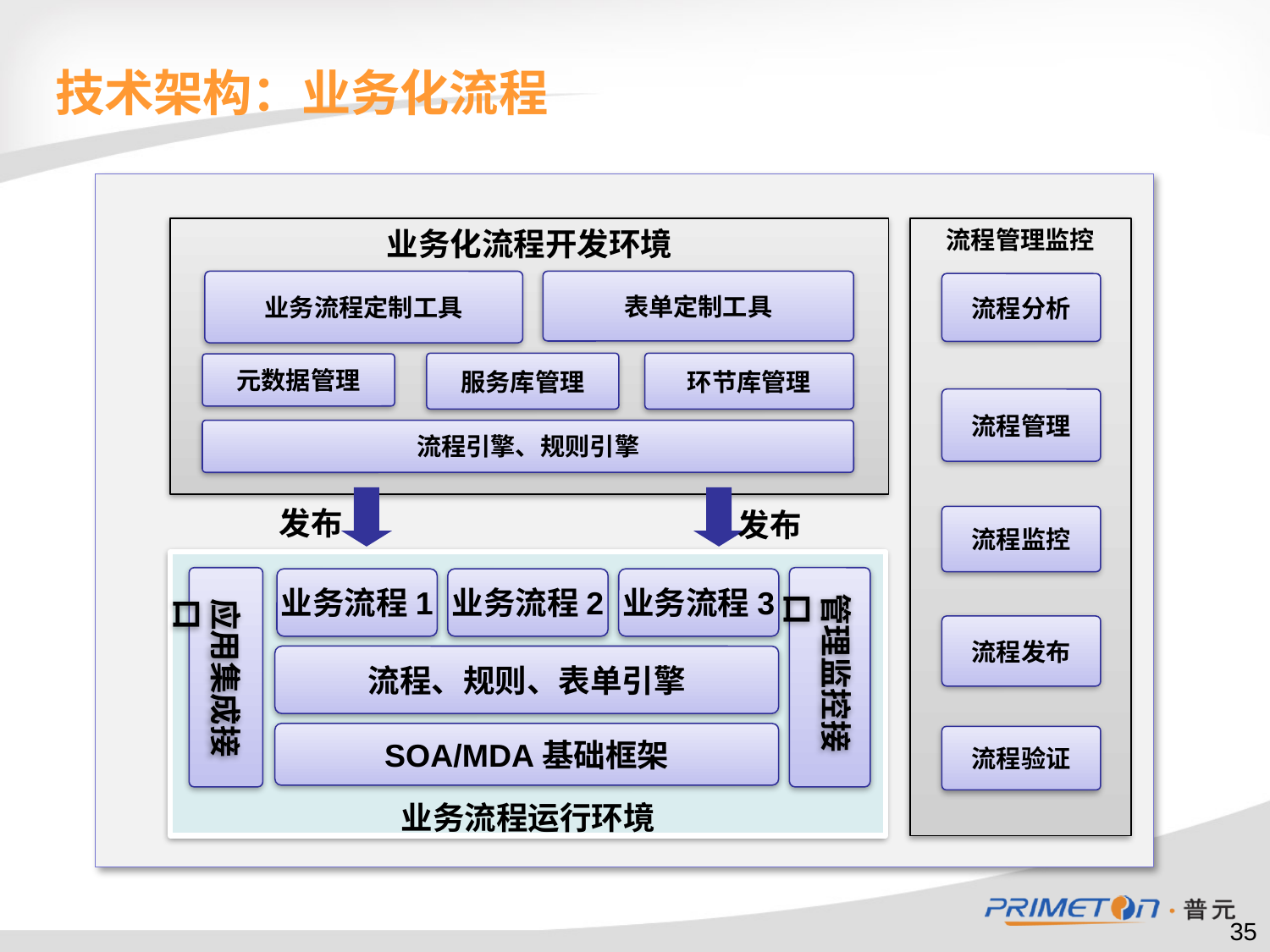

技术架构：业务化流程

业务化流程开发环境
流程管理监控
业务流程定制工具
表单定制工具
流程分析
服务库管理
环节库管理
元数据管理
流程管理
流程引擎、规则引擎

发布
发布
流程监控
业务流程运行环境

业务流程1
业务流程2
业务流程3
管理监控接口
应用集成接口
流程发布
流程、规则、表单引擎
SOA/MDA基础框架
流程验证
35